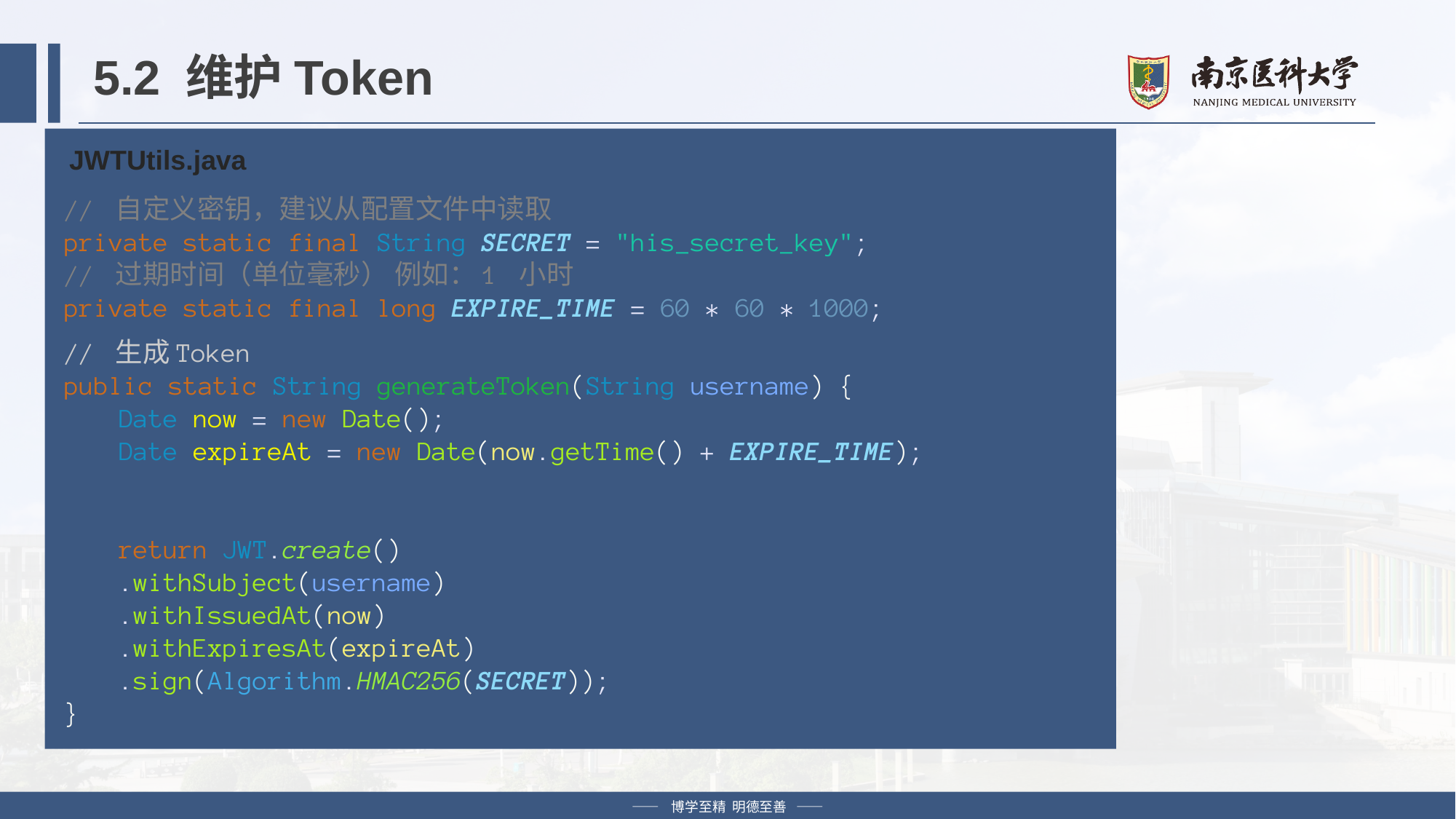

# 5.2 维护Token

JWTUtils.java
// 自定义密钥，建议从配置文件中读取
private static final String SECRET = "his_secret_key";
// 过期时间（单位毫秒） 例如：1 小时
private static final long EXPIRE_TIME = 60 * 60 * 1000;
// 生成Token
public static String generateToken(String username) {
Date now = new Date();
Date expireAt = new Date(now.getTime() + EXPIRE_TIME);

return JWT.create()
.withSubject(username)
.withIssuedAt(now)
.withExpiresAt(expireAt)
.sign(Algorithm.HMAC256(SECRET));
}
——   博学至精  明德至善   ——